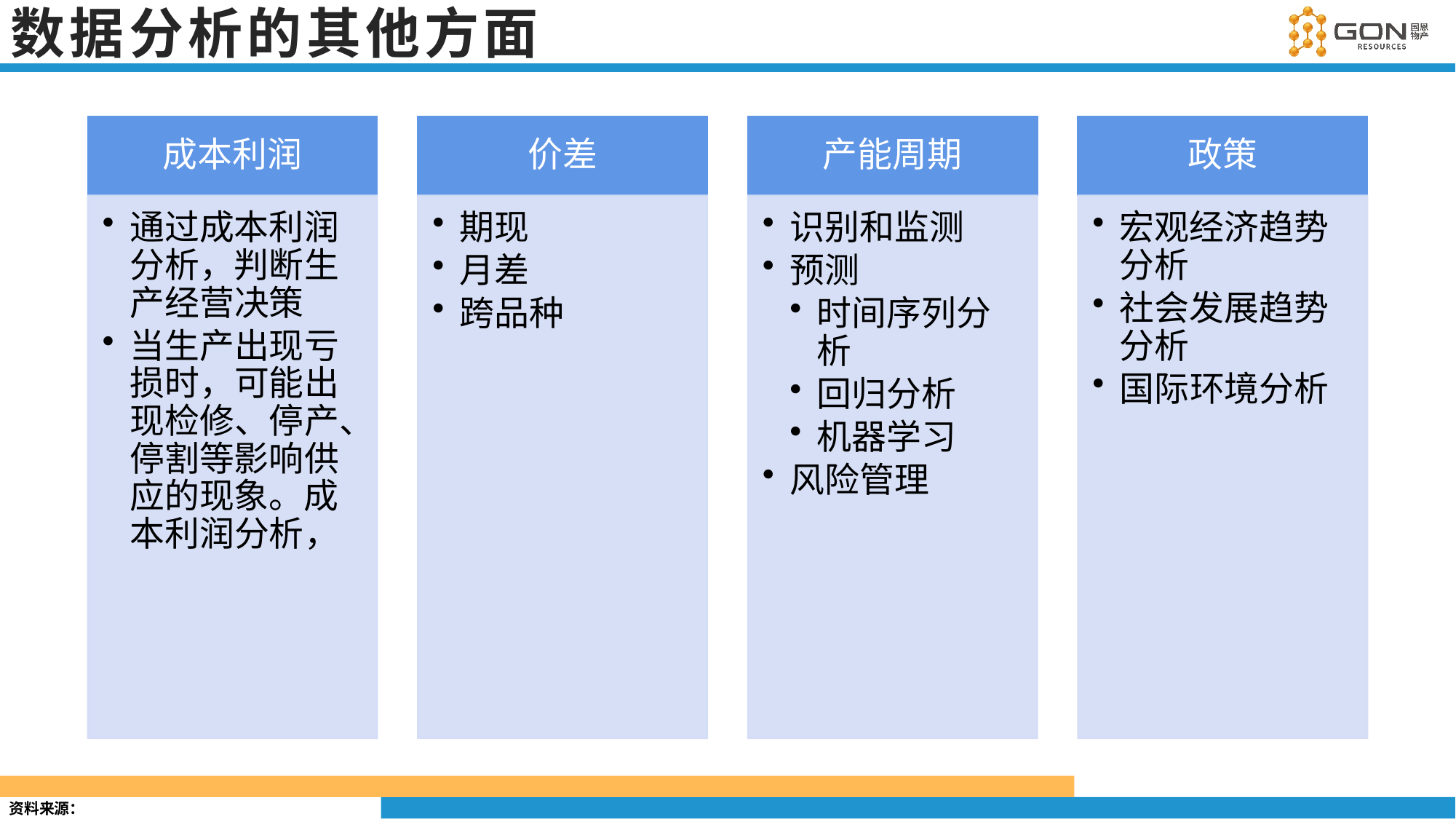

# 数据分析的其他方面
成本利润
通过成本利润分析，判断生产经营决策
当生产出现亏损时，可能出现检修、停产、停割等影响供应的现象。成本利润分析，
价差
期现
月差
跨品种
产能周期
识别和监测
预测
时间序列分析
回归分析
机器学习
风险管理
政策
宏观经济趋势分析
社会发展趋势分析
国际环境分析